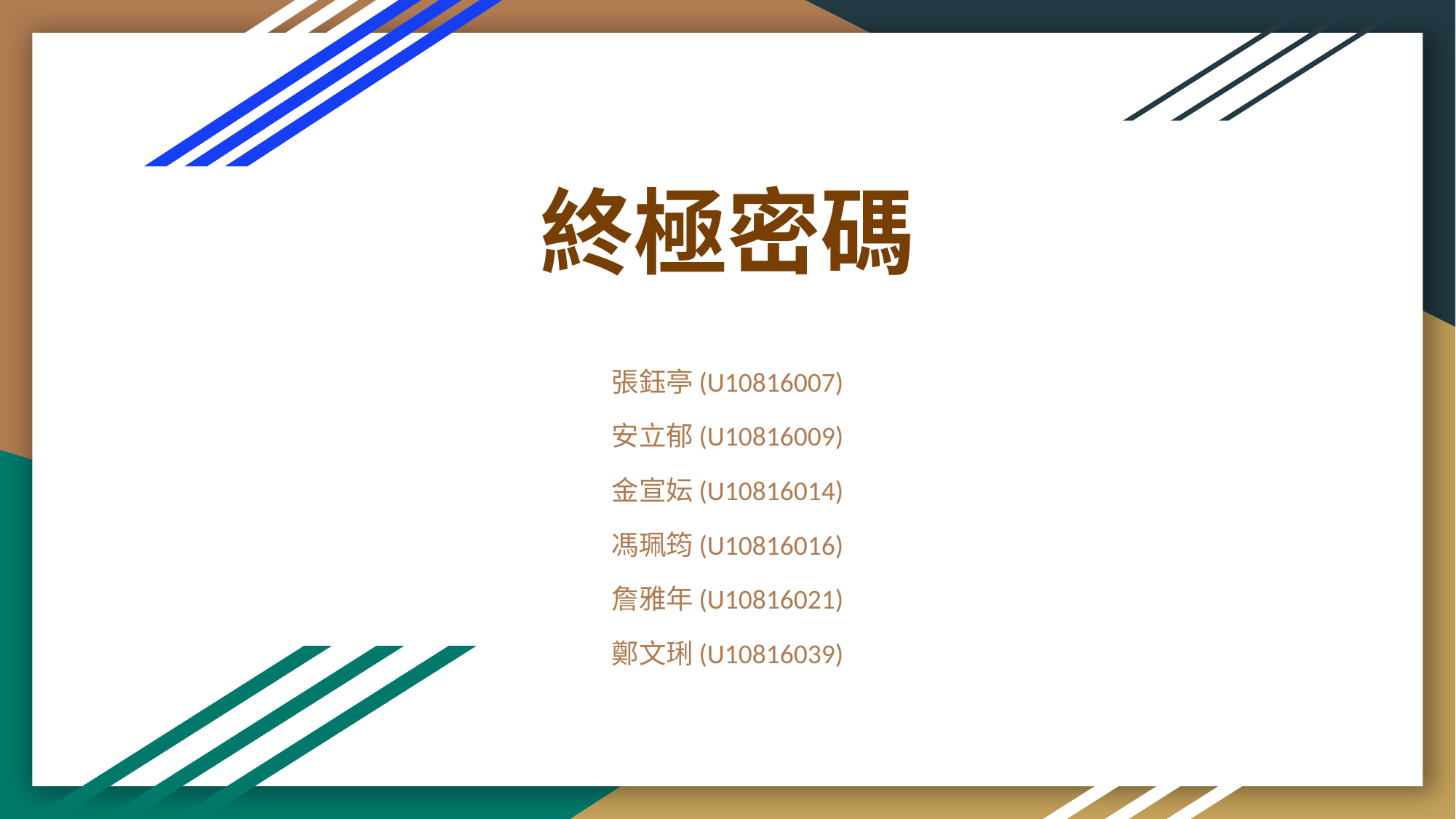

# 終極密碼
張鈺亭(U10816007)
安立郁(U10816009)
金宣妘(U10816014)
馮珮筠(U10816016)
詹雅年(U10816021)
鄭文琍(U10816039)